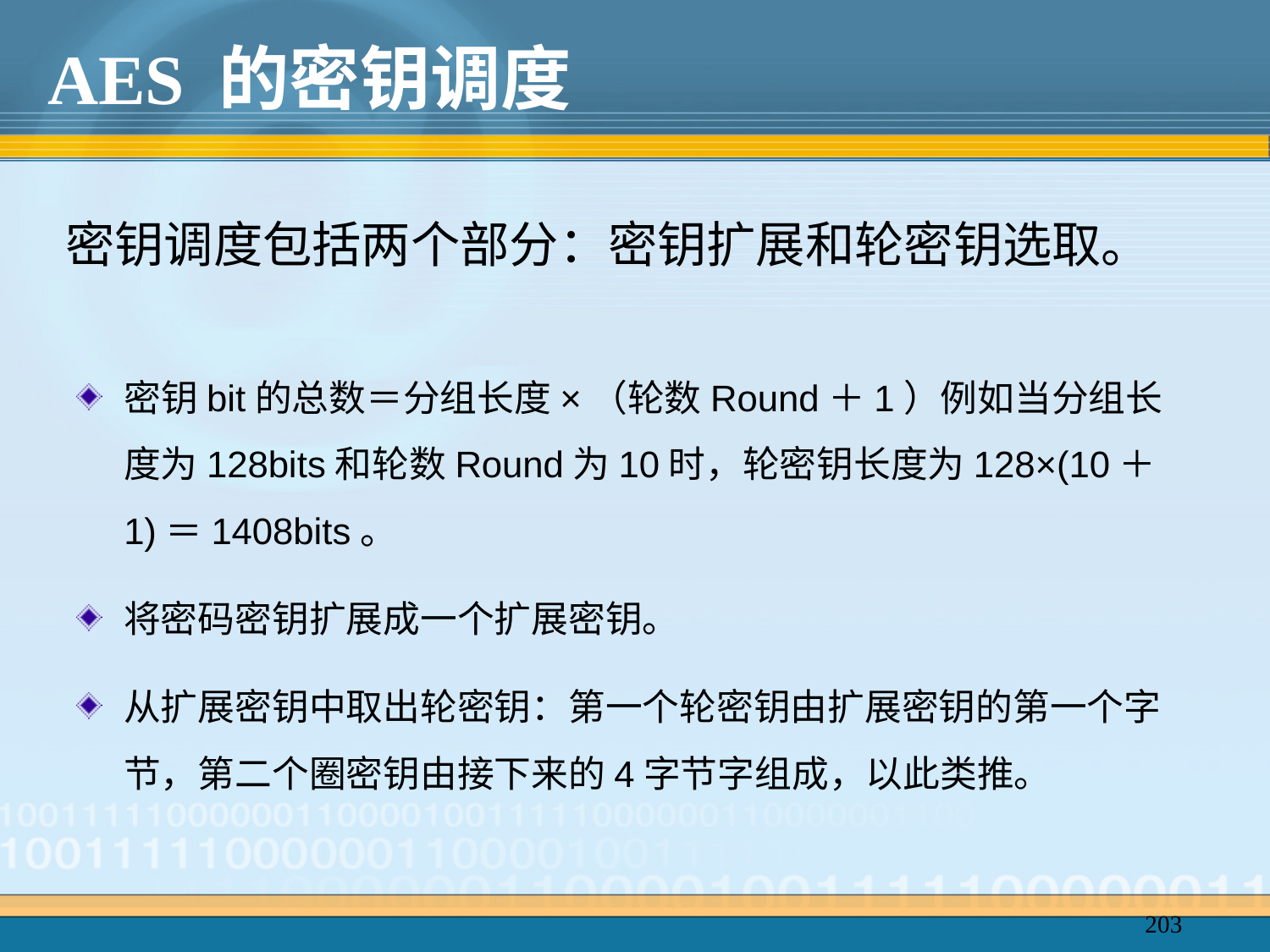

# AES 的密钥调度
密钥调度包括两个部分：密钥扩展和轮密钥选取。
密钥bit的总数＝分组长度×（轮数Round＋1）例如当分组长度为128bits和轮数Round为10时，轮密钥长度为128×(10＋1)＝1408bits。
将密码密钥扩展成一个扩展密钥。
从扩展密钥中取出轮密钥：第一个轮密钥由扩展密钥的第一个字节，第二个圈密钥由接下来的4字节字组成，以此类推。
203